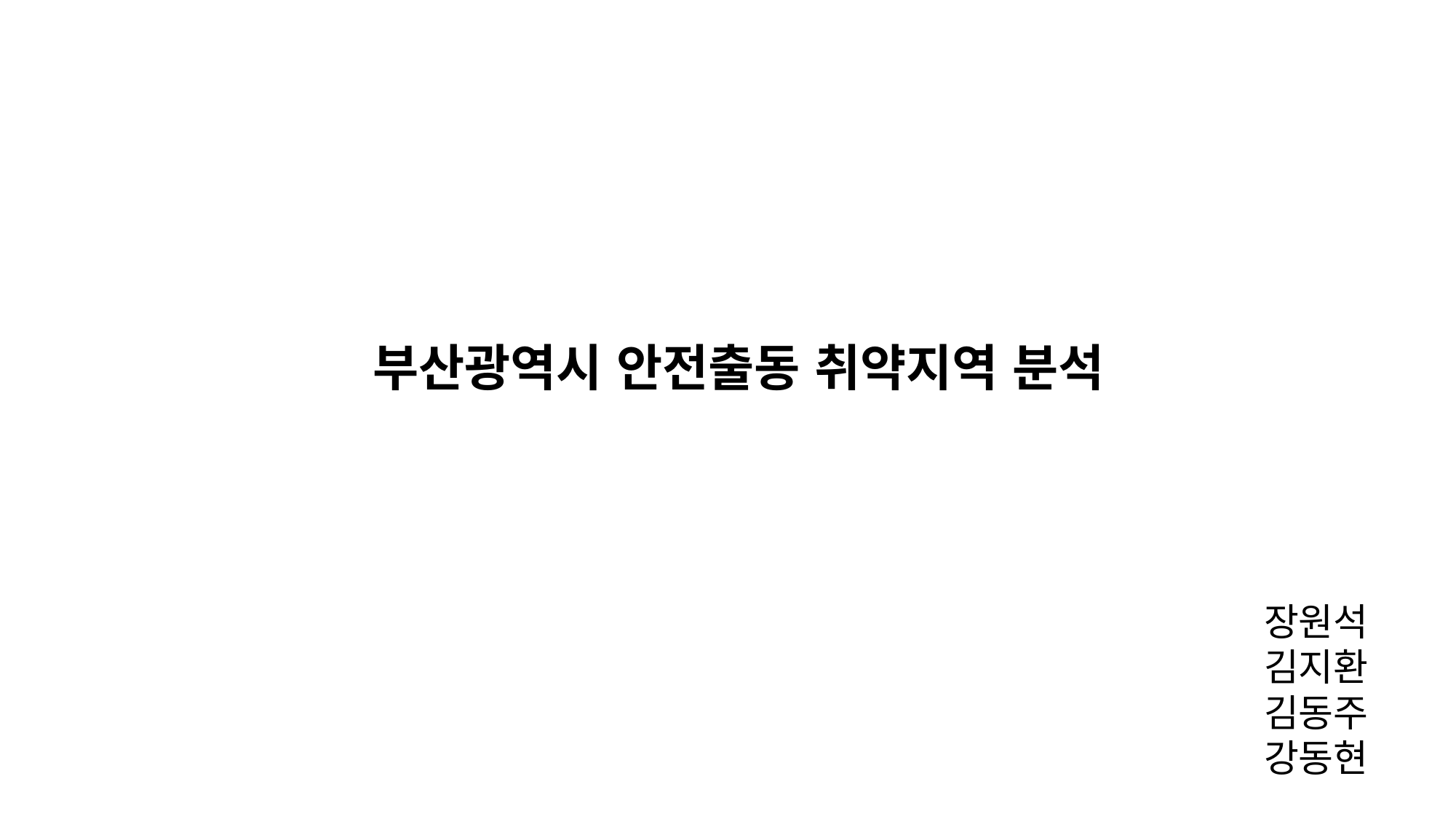

# 부산광역시 안전출동 취약지역 분석
장원석
김지환
김동주
강동현